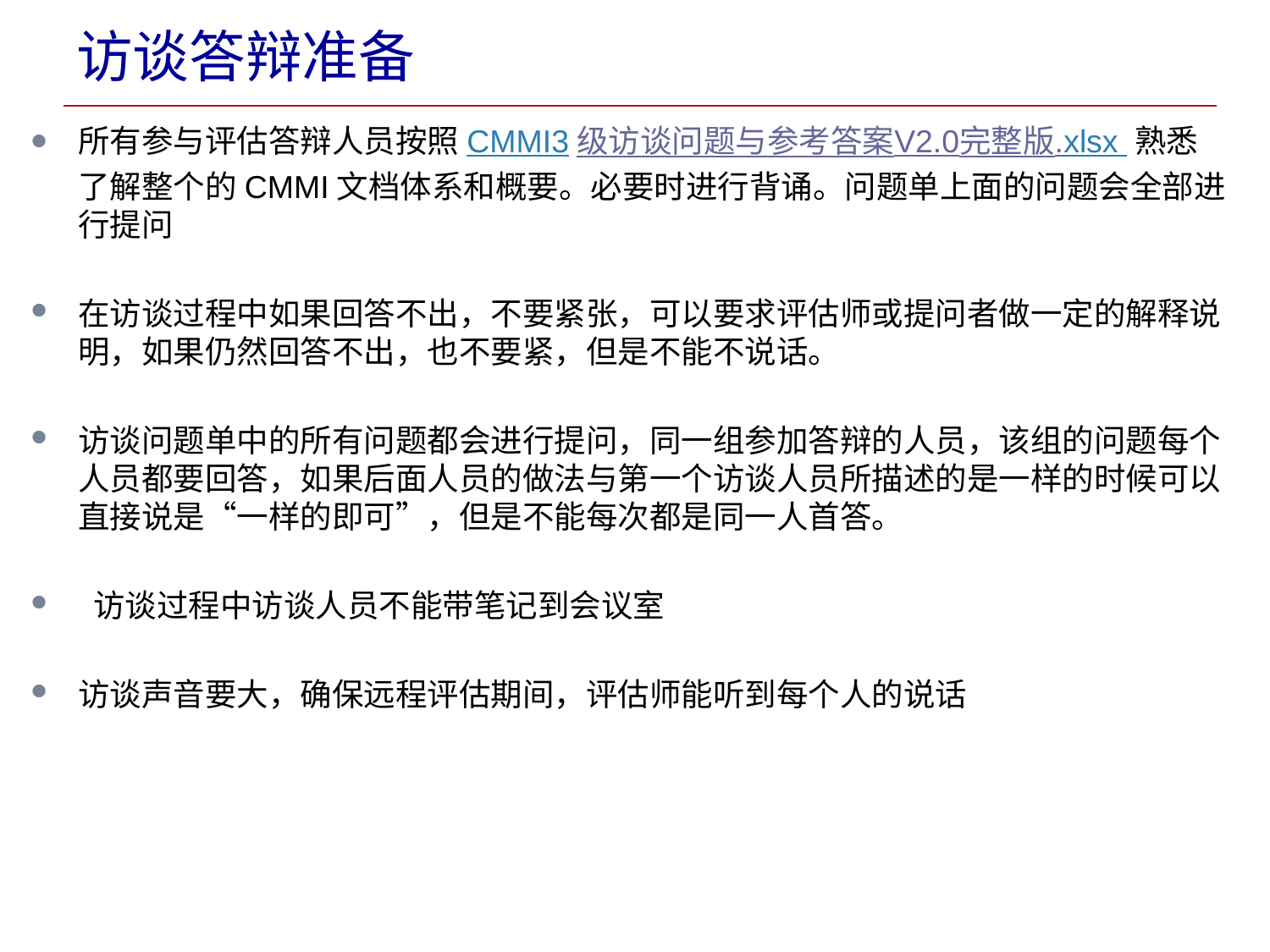

# 访谈答辩准备
所有参与评估答辩人员按照CMMI3级访谈问题与参考答案V2.0完整版.xlsx 熟悉了解整个的CMMI文档体系和概要。必要时进行背诵。问题单上面的问题会全部进行提问

在访谈过程中如果回答不出，不要紧张，可以要求评估师或提问者做一定的解释说明，如果仍然回答不出，也不要紧，但是不能不说话。

访谈问题单中的所有问题都会进行提问，同一组参加答辩的人员，该组的问题每个人员都要回答，如果后面人员的做法与第一个访谈人员所描述的是一样的时候可以直接说是“一样的即可”，但是不能每次都是同一人首答。

 访谈过程中访谈人员不能带笔记到会议室

访谈声音要大，确保远程评估期间，评估师能听到每个人的说话